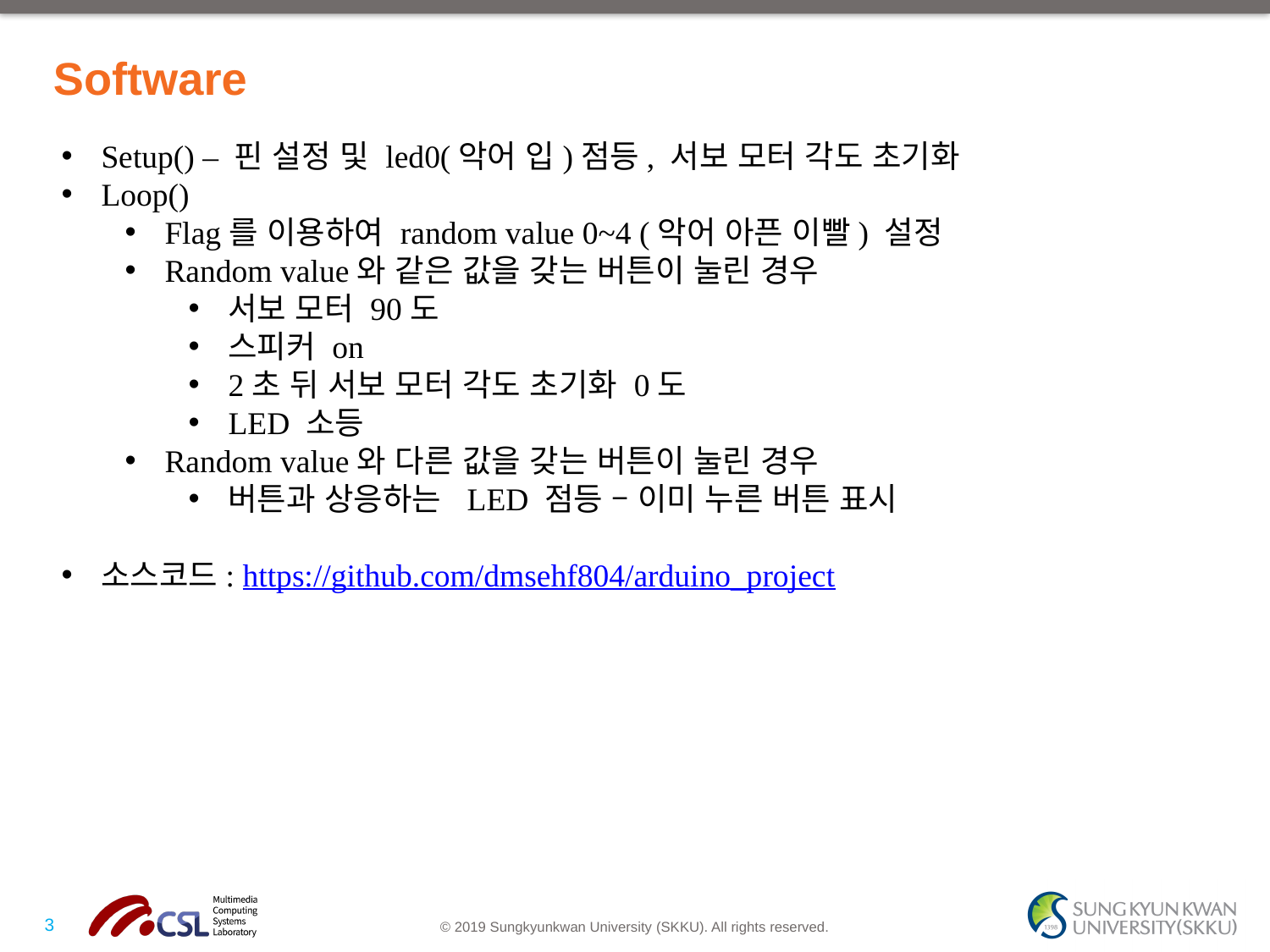

# Software
Setup() – 핀 설정 및 led0(악어 입)점등, 서보 모터 각도 초기화
Loop()
Flag를 이용하여 random value 0~4 (악어 아픈 이빨) 설정
Random value와 같은 값을 갖는 버튼이 눌린 경우
서보 모터 90도
스피커 on
2초 뒤 서보 모터 각도 초기화 0도
LED 소등
Random value와 다른 값을 갖는 버튼이 눌린 경우
버튼과 상응하는  LED 점등 – 이미 누른 버튼 표시

소스코드: https://github.com/dmsehf804/arduino_project